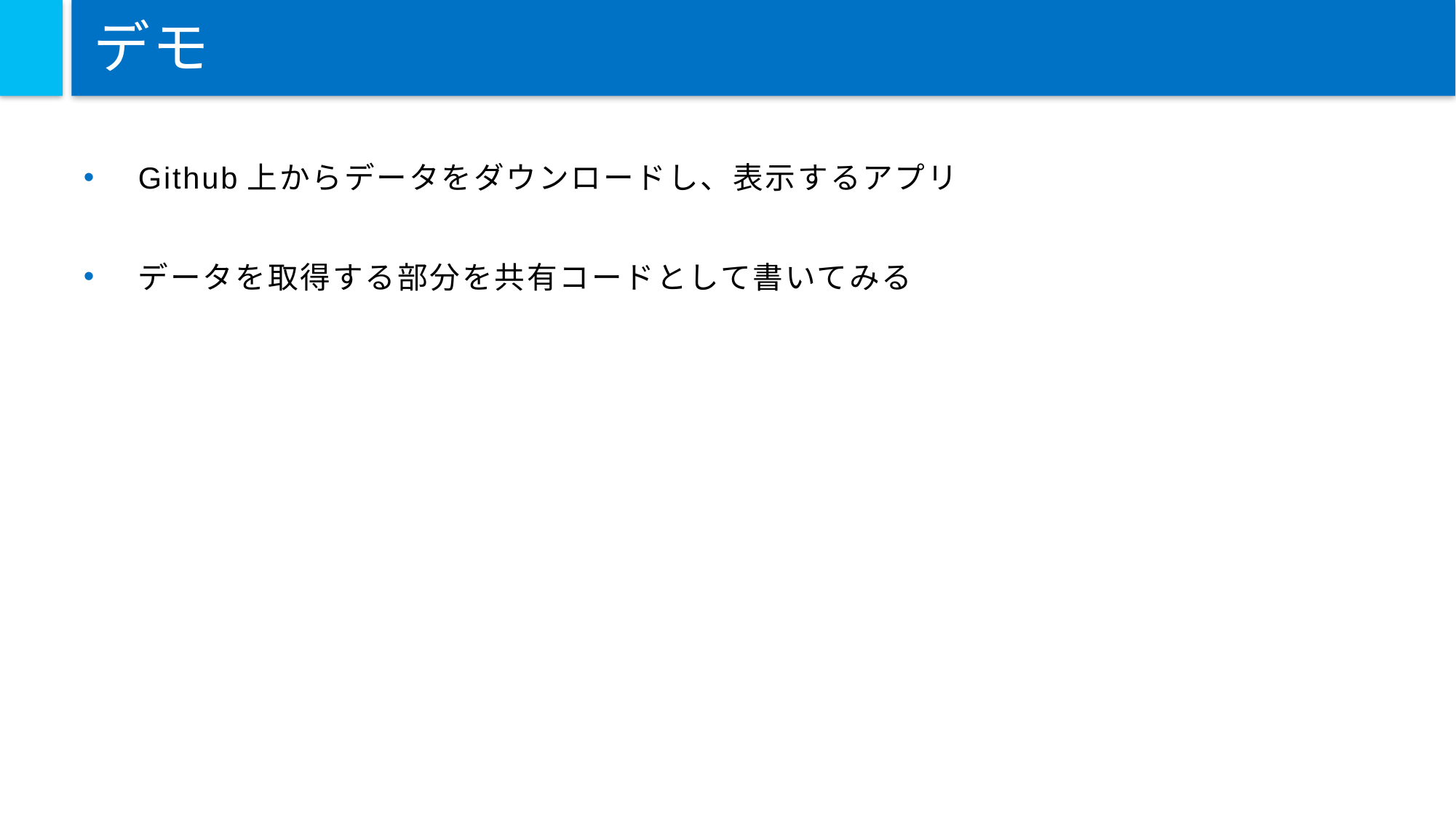

# デモ
Github上からデータをダウンロードし、表示するアプリ

データを取得する部分を共有コードとして書いてみる